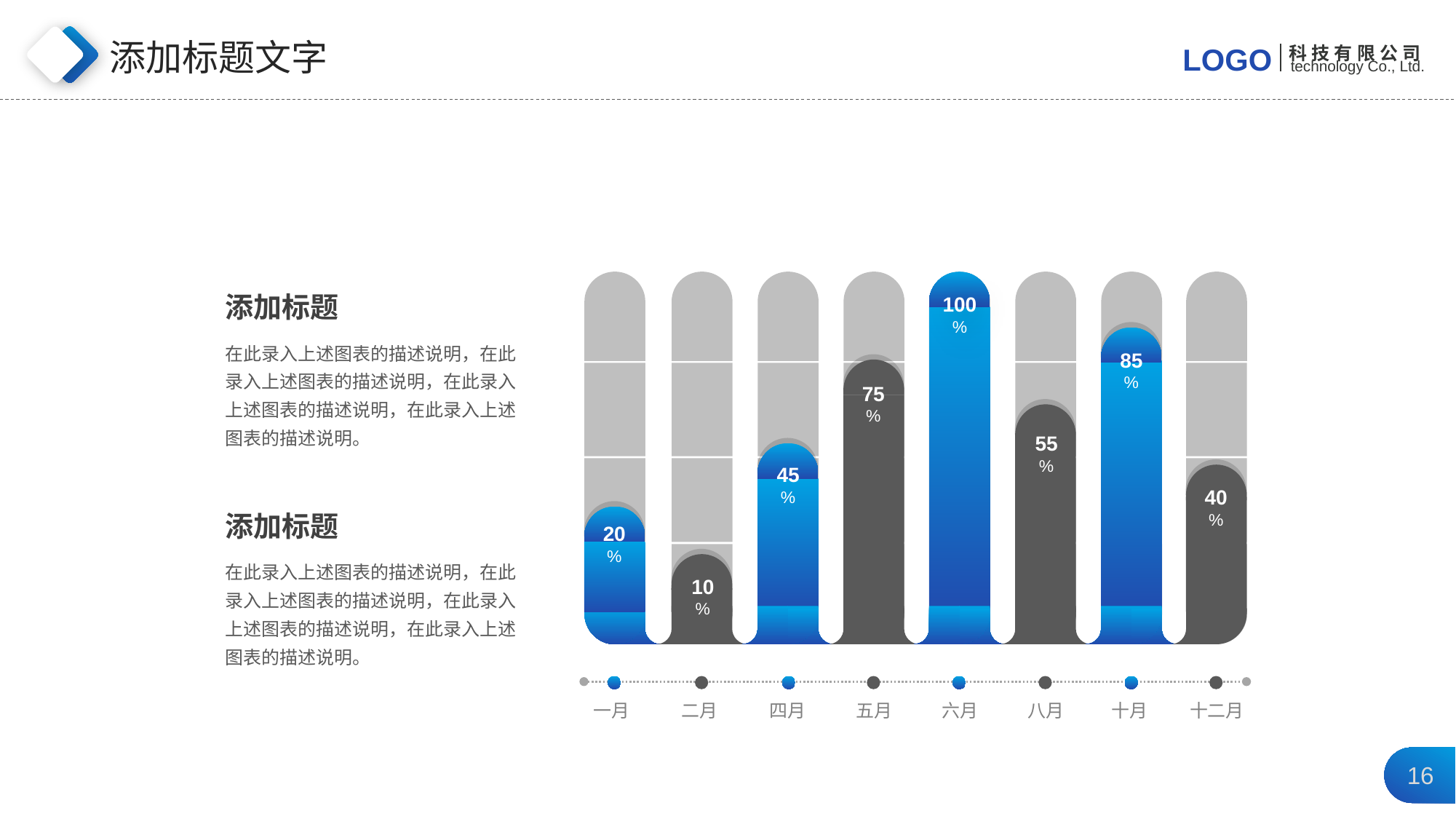

添加标题文字

添加标题
100
%

在此录入上述图表的描述说明，在此录入上述图表的描述说明，在此录入上述图表的描述说明，在此录入上述图表的描述说明。
85
%

75
%

55
%

45
%

40
%

添加标题

20
%

在此录入上述图表的描述说明，在此录入上述图表的描述说明，在此录入上述图表的描述说明，在此录入上述图表的描述说明。

10
%

一月
二月
五月
六月
八月
十月
十二月
四月